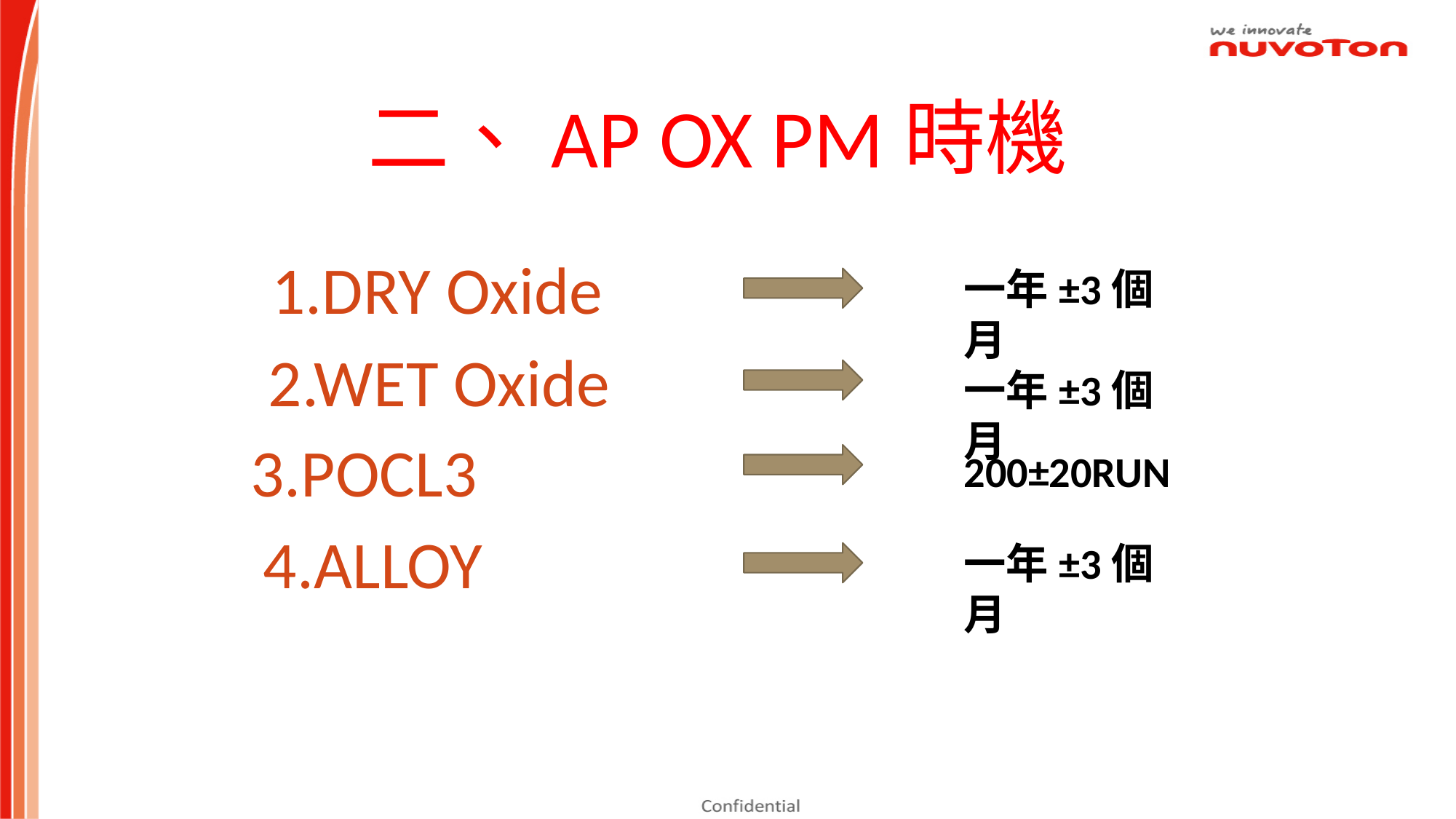

二、AP OX PM時機
1.DRY Oxide
一年±3個月

2.WET Oxide
一年±3個月

3.POCL3
200±20RUN

4.ALLOY
一年±3個月